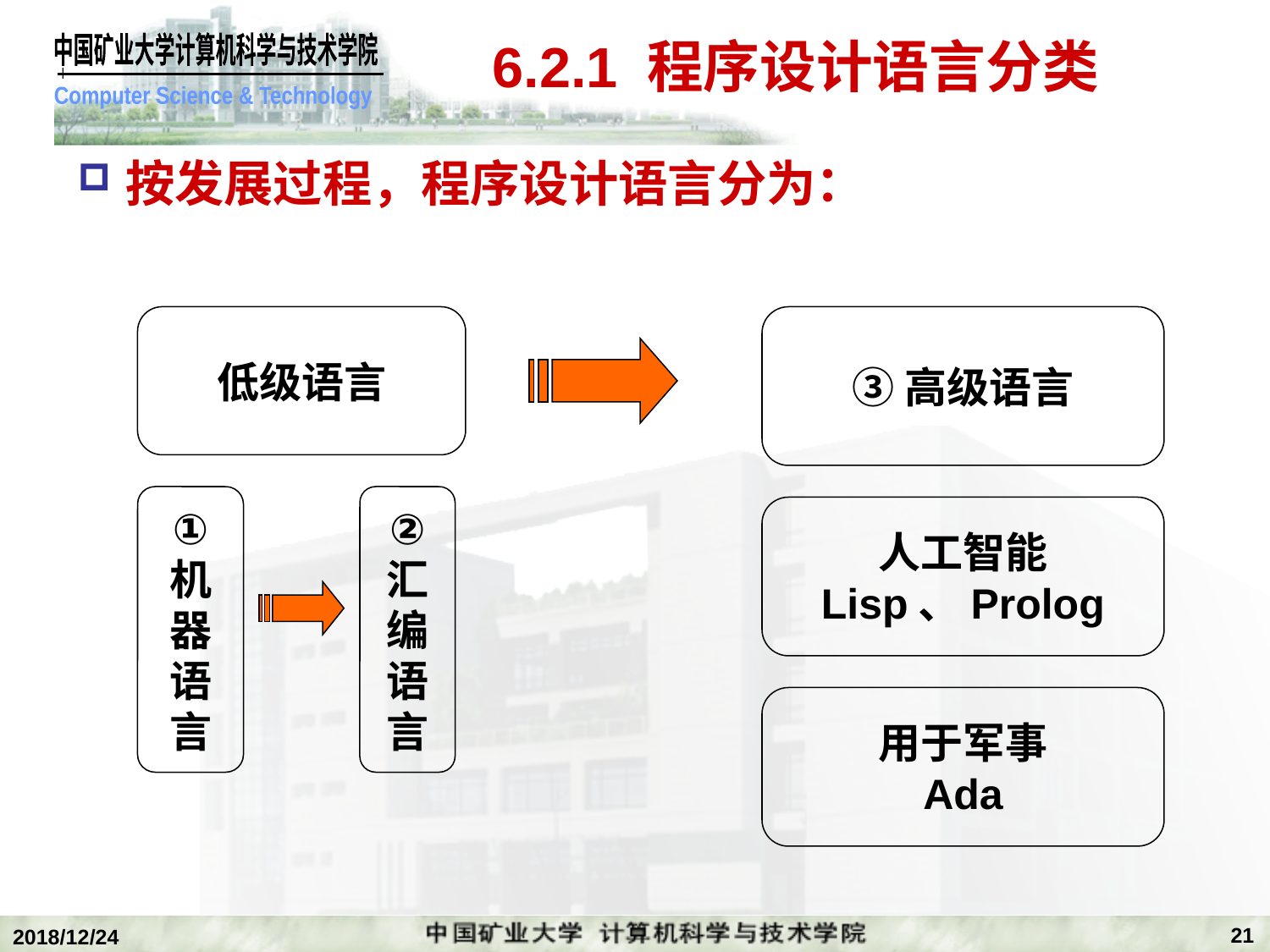

# 6.2.1 程序设计语言分类
按发展过程，程序设计语言分为：

低级语言
③高级语言

①
机
器
语
言
②
汇
编
语
言
人工智能
Lisp、Prolog

用于军事
Ada
21
2018/12/24